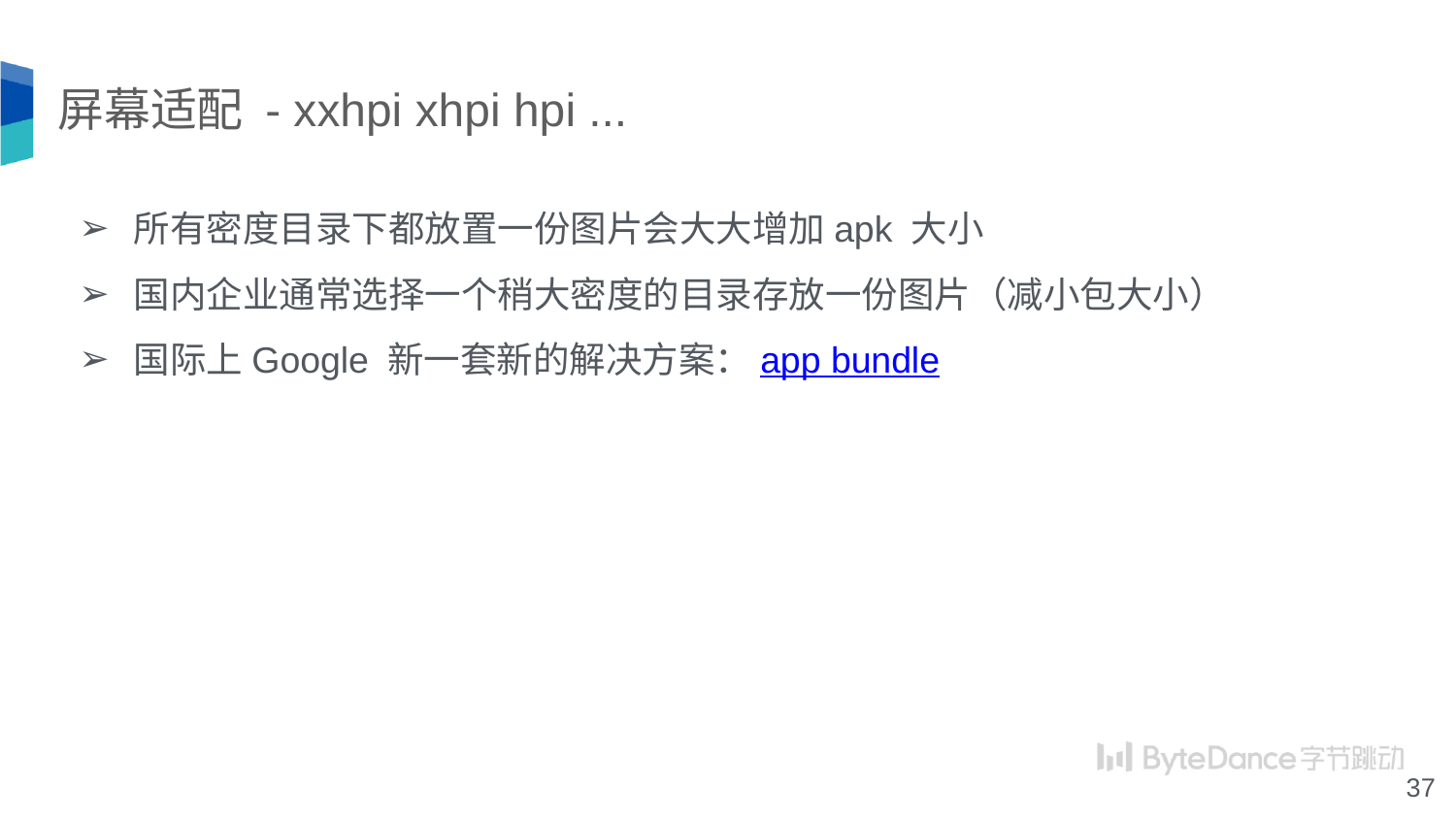

# 屏幕适配 - xxhpi xhpi hpi ...
所有密度目录下都放置一份图片会大大增加apk 大小
国内企业通常选择一个稍大密度的目录存放一份图片（减小包大小）
国际上Google 新一套新的解决方案：app bundle

37